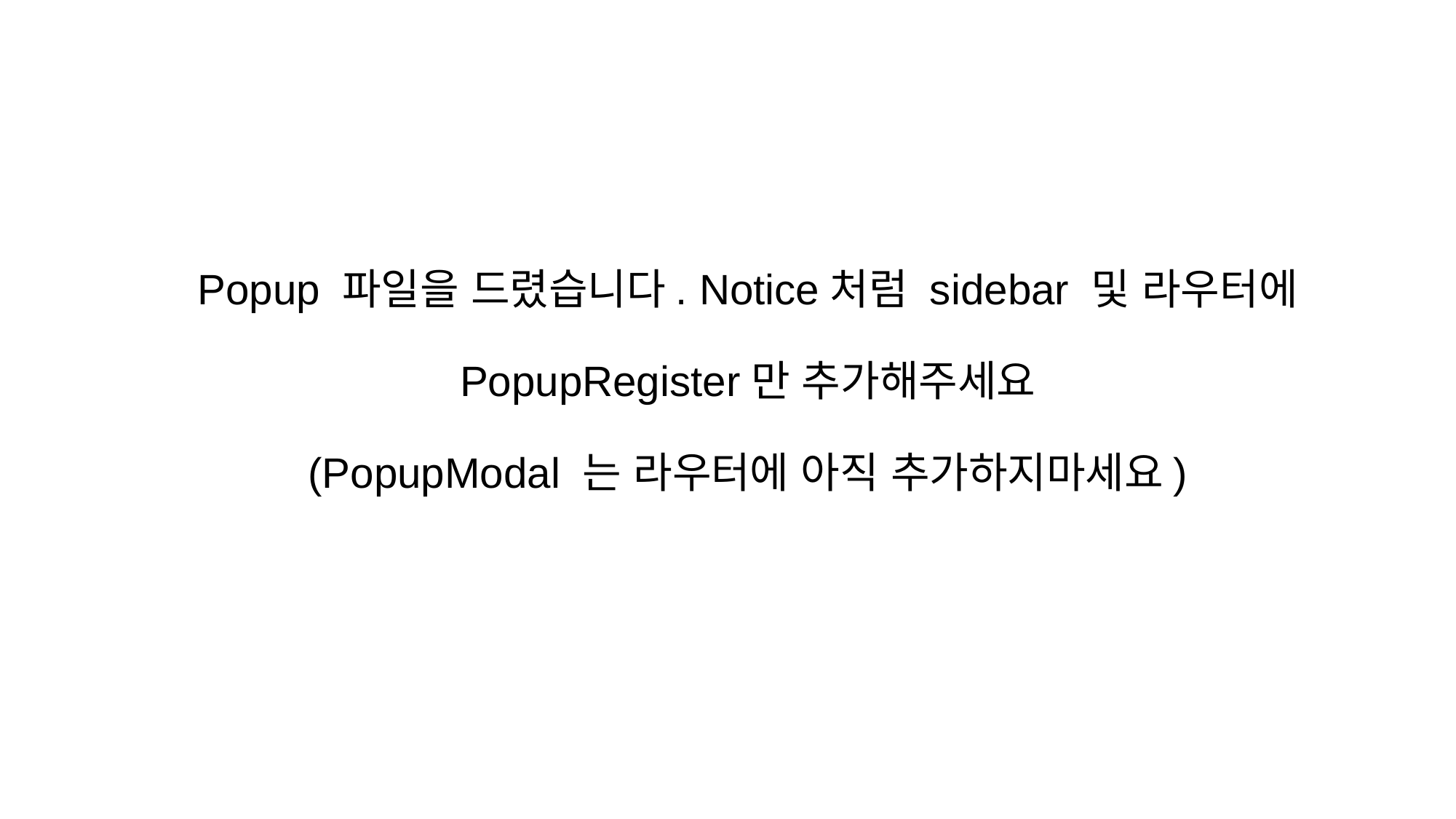

# Popup 파일을 드렸습니다. Notice처럼 sidebar 및 라우터에 PopupRegister만 추가해주세요 (PopupModal 는 라우터에 아직 추가하지마세요)